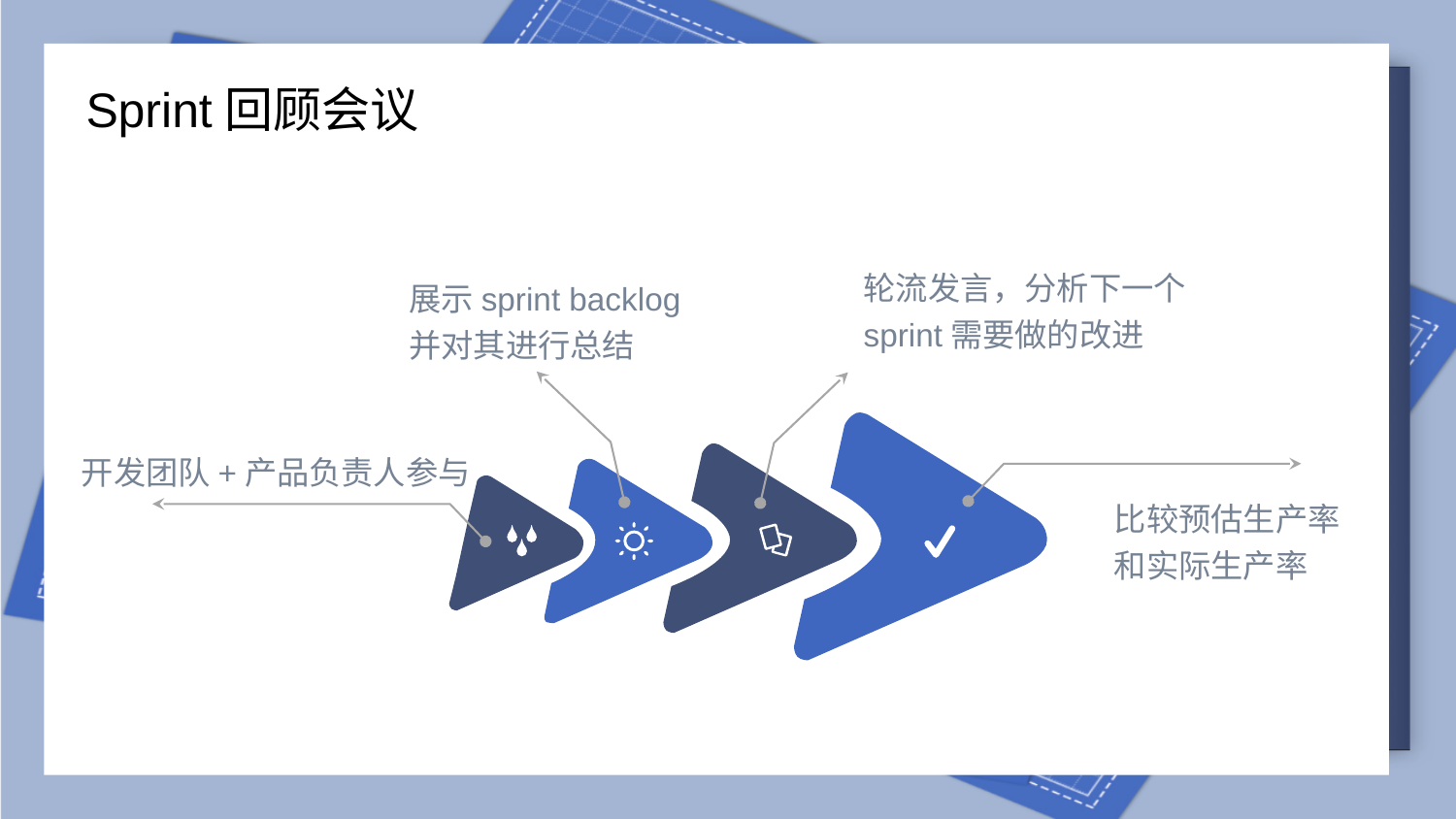

Sprint回顾会议
展示sprint backlog并对其进行总结
轮流发言，分析下一个sprint需要做的改进

开发团队+产品负责人参与
比较预估生产率和实际生产率